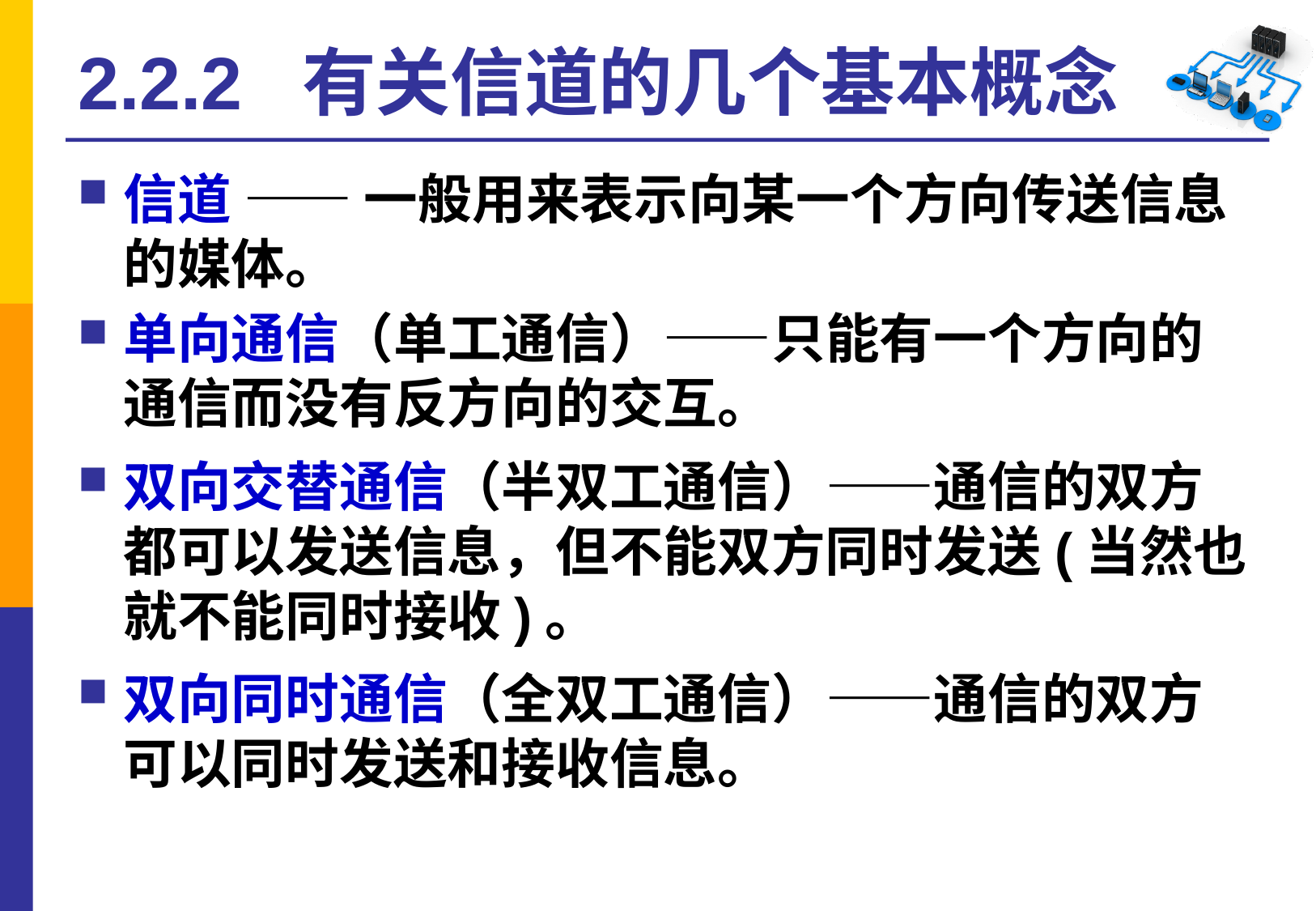

# 2.2.2  有关信道的几个基本概念
信道 —— 一般用来表示向某一个方向传送信息的媒体。
单向通信（单工通信）——只能有一个方向的通信而没有反方向的交互。
双向交替通信（半双工通信）——通信的双方都可以发送信息，但不能双方同时发送(当然也就不能同时接收)。
双向同时通信（全双工通信）——通信的双方可以同时发送和接收信息。